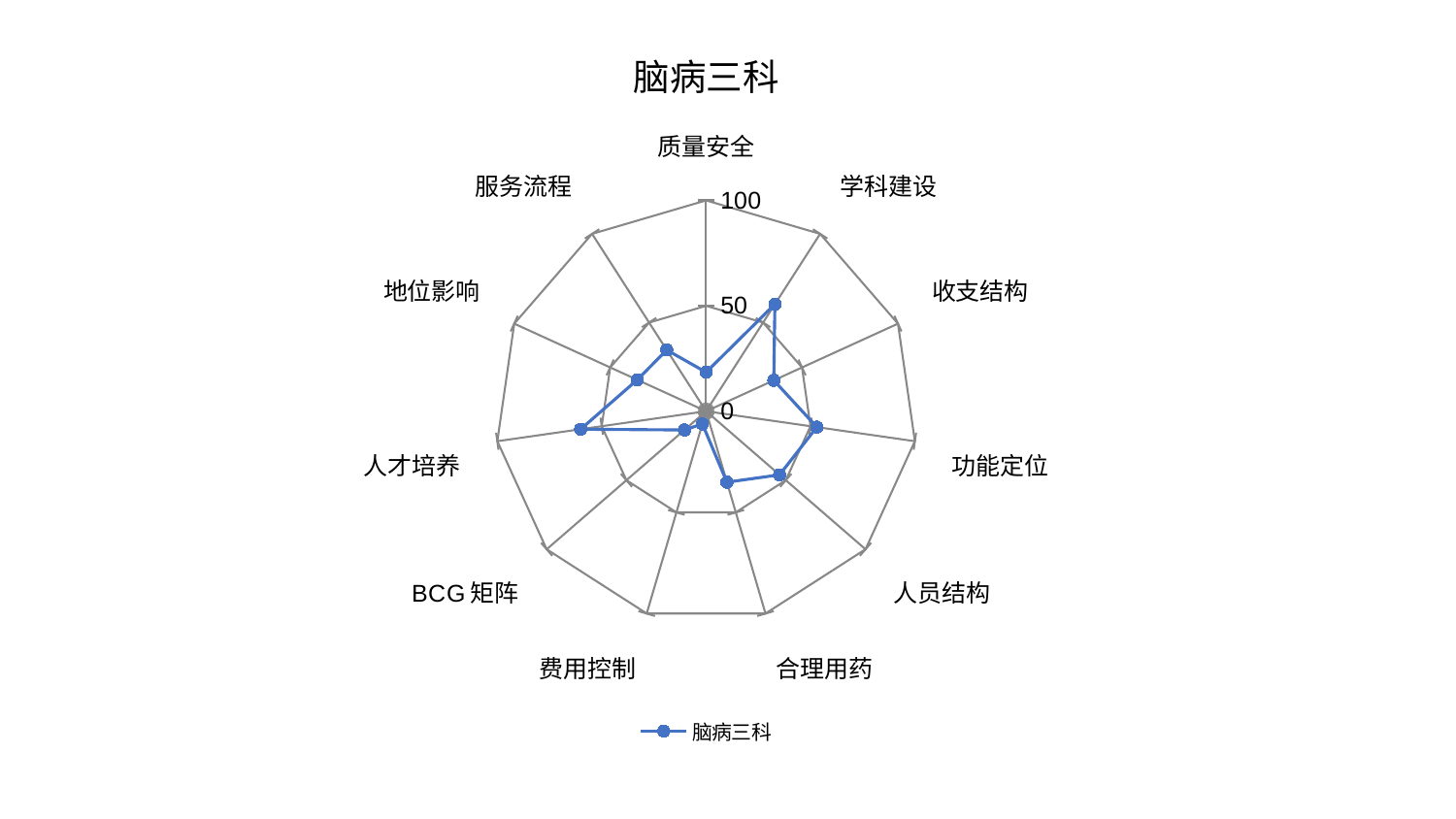

### Chart: 脑病三科

| Category | 脑病三科 |
|---|---|
| 质量安全 | 18.491126699473057 |
| 学科建设 | 60.36348611301669 |
| 收支结构 | 35.30298015046244 |
| 功能定位 | 53.063135047652096 |
| 人员结构 | 46.08399167726324 |
| 合理用药 | 35.07076297341648 |
| 费用控制 | 6.279928131470196 |
| BCG矩阵 | 13.586693581564926 |
| 人才培养 | 60.08721068482428 |
| 地位影响 | 35.88152628014782 |
| 服务流程 | 34.56008106578675 |
158